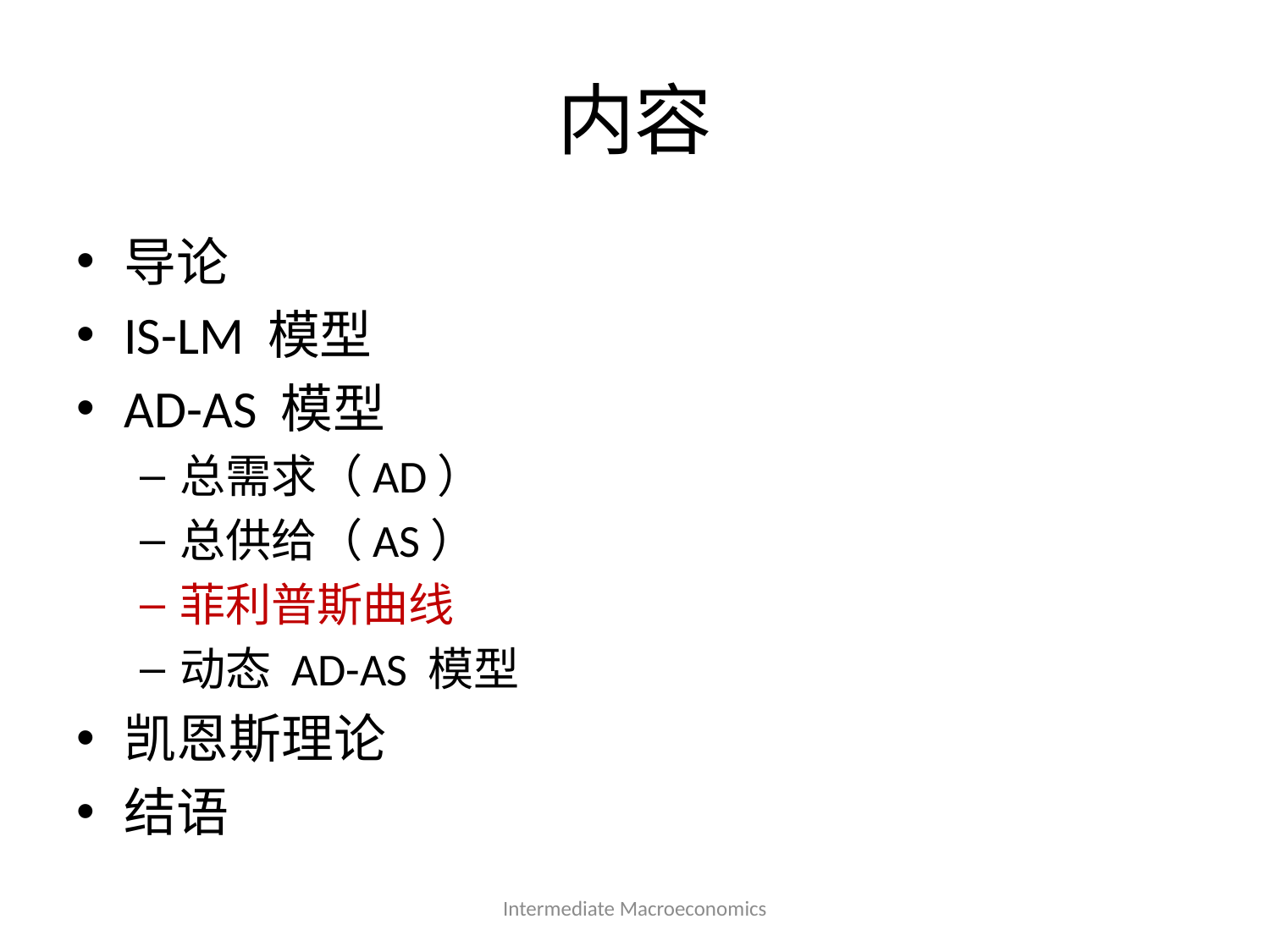

# 内容
导论
IS-LM 模型
AD-AS 模型
总需求（AD）
总供给（AS）
菲利普斯曲线
动态 AD-AS 模型
凯恩斯理论
结语

Intermediate Macroeconomics